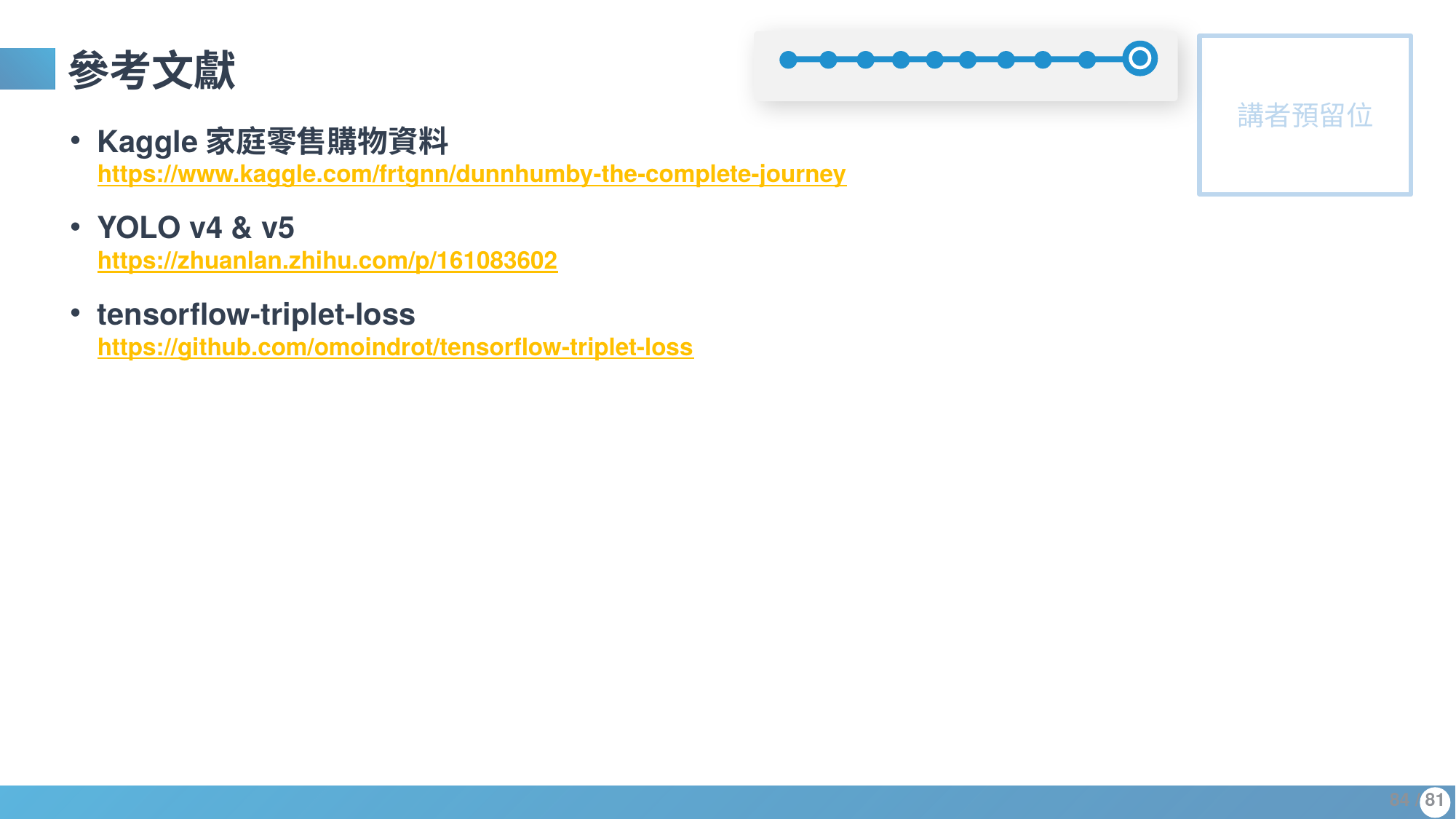

參考文獻

Kaggle家庭零售購物資料
https://www.kaggle.com/frtgnn/dunnhumby-the-complete-journey
YOLO v4 & v5
https://zhuanlan.zhihu.com/p/161083602
tensorflow-triplet-loss
https://github.com/omoindrot/tensorflow-triplet-loss

84 / 81